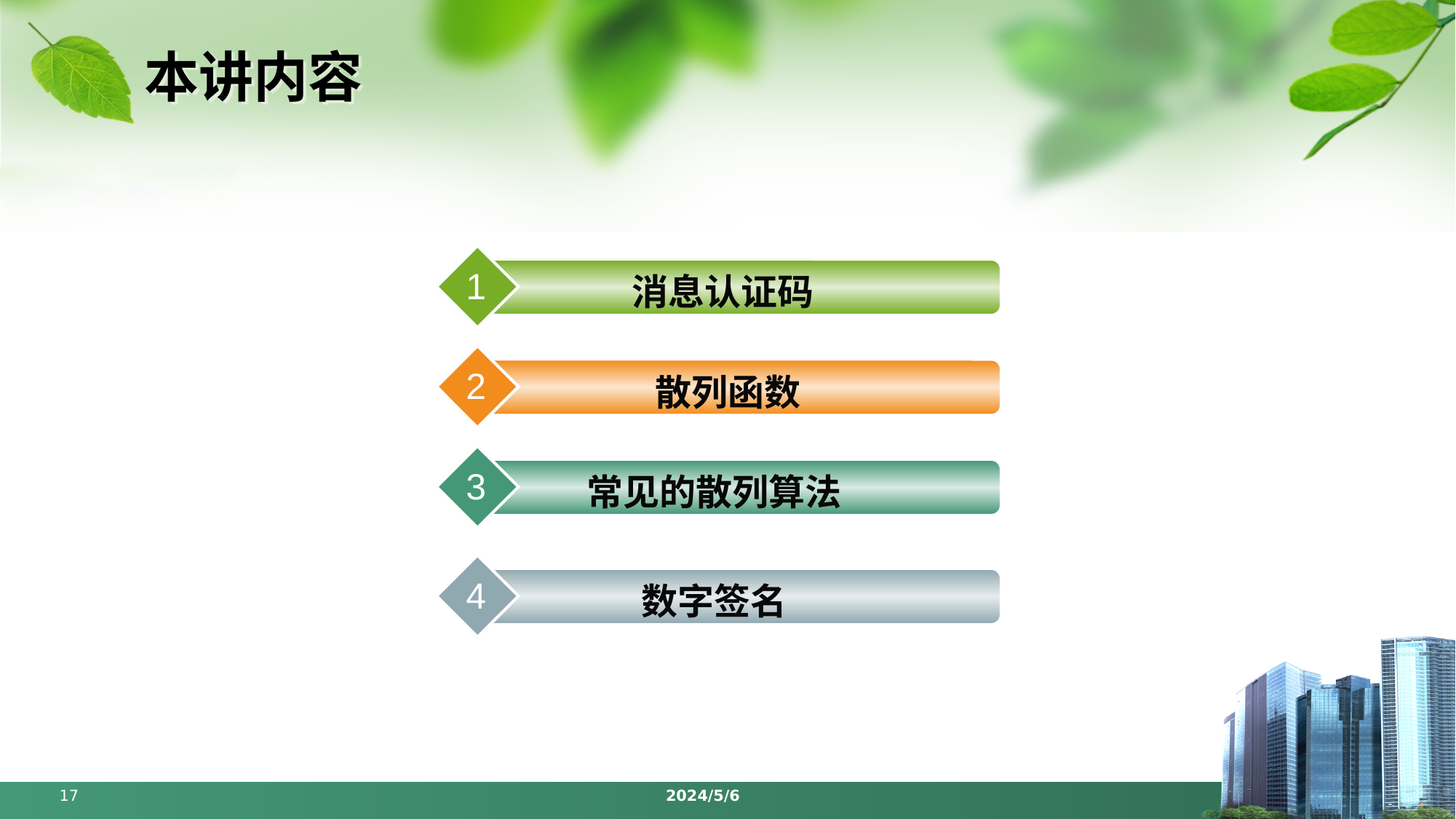

# 本讲内容

1

消息认证码

2

散列函数

3

常见的散列算法

4

数字签名
17
2024/5/6